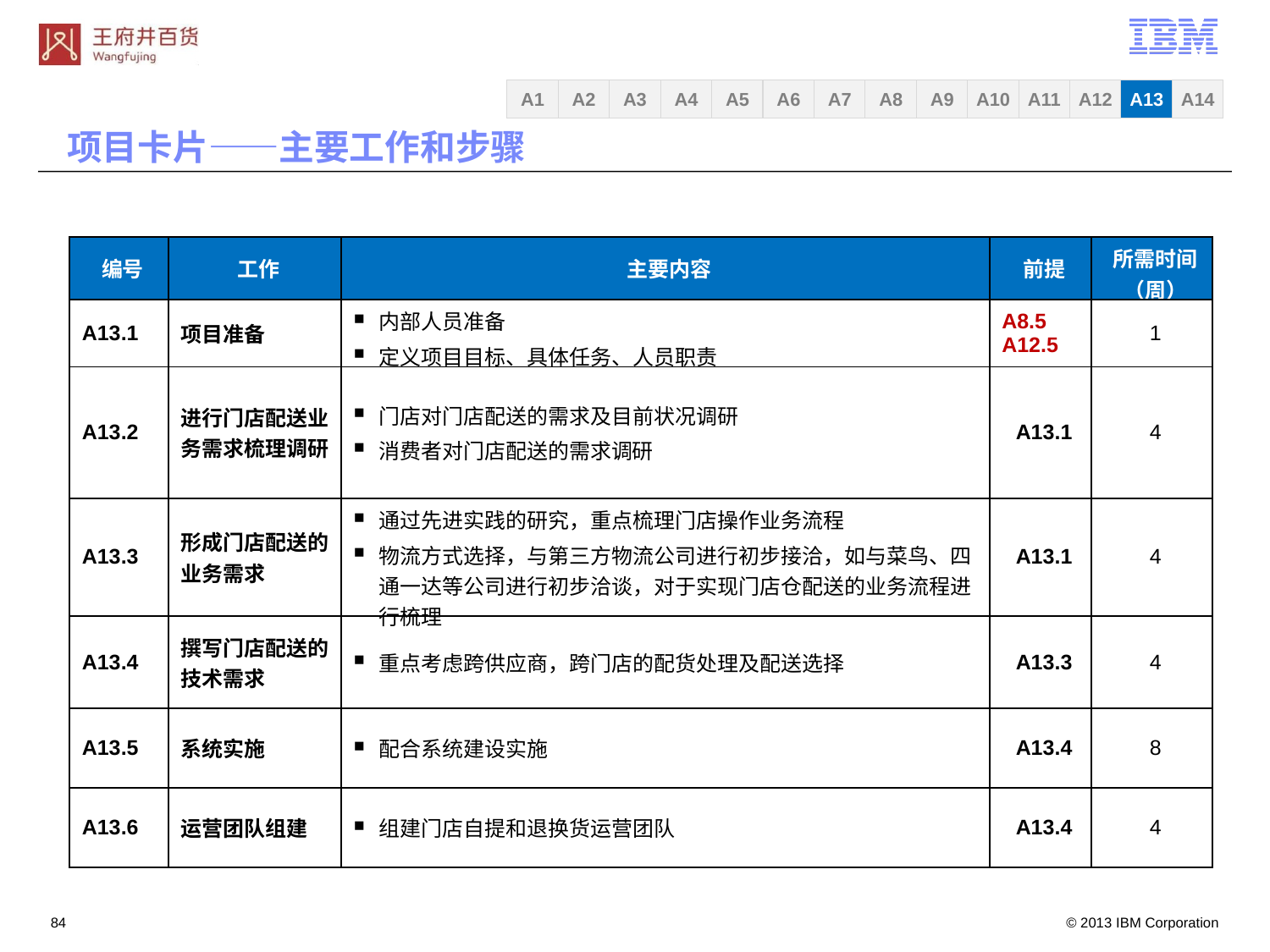

A3
A4
A5
A6
A7
A8
A9
A10
A11
A12
A13
A14
A1
A2
项目卡片——主要工作和步骤
| 编号 | 工作 | 主要内容 | 前提 | 所需时间（周） |
| --- | --- | --- | --- | --- |
| A13.1 | 项目准备 | 内部人员准备 定义项目目标、具体任务、人员职责 | A8.5 A12.5 | 1 |
| A13.2 | 进行门店配送业务需求梳理调研 | 门店对门店配送的需求及目前状况调研 消费者对门店配送的需求调研 | A13.1 | 4 |
| A13.3 | 形成门店配送的业务需求 | 通过先进实践的研究，重点梳理门店操作业务流程 物流方式选择，与第三方物流公司进行初步接洽，如与菜鸟、四通一达等公司进行初步洽谈，对于实现门店仓配送的业务流程进行梳理 | A13.1 | 4 |
| A13.4 | 撰写门店配送的技术需求 | 重点考虑跨供应商，跨门店的配货处理及配送选择 | A13.3 | 4 |
| A13.5 | 系统实施 | 配合系统建设实施 | A13.4 | 8 |
| A13.6 | 运营团队组建 | 组建门店自提和退换货运营团队 | A13.4 | 4 |
84